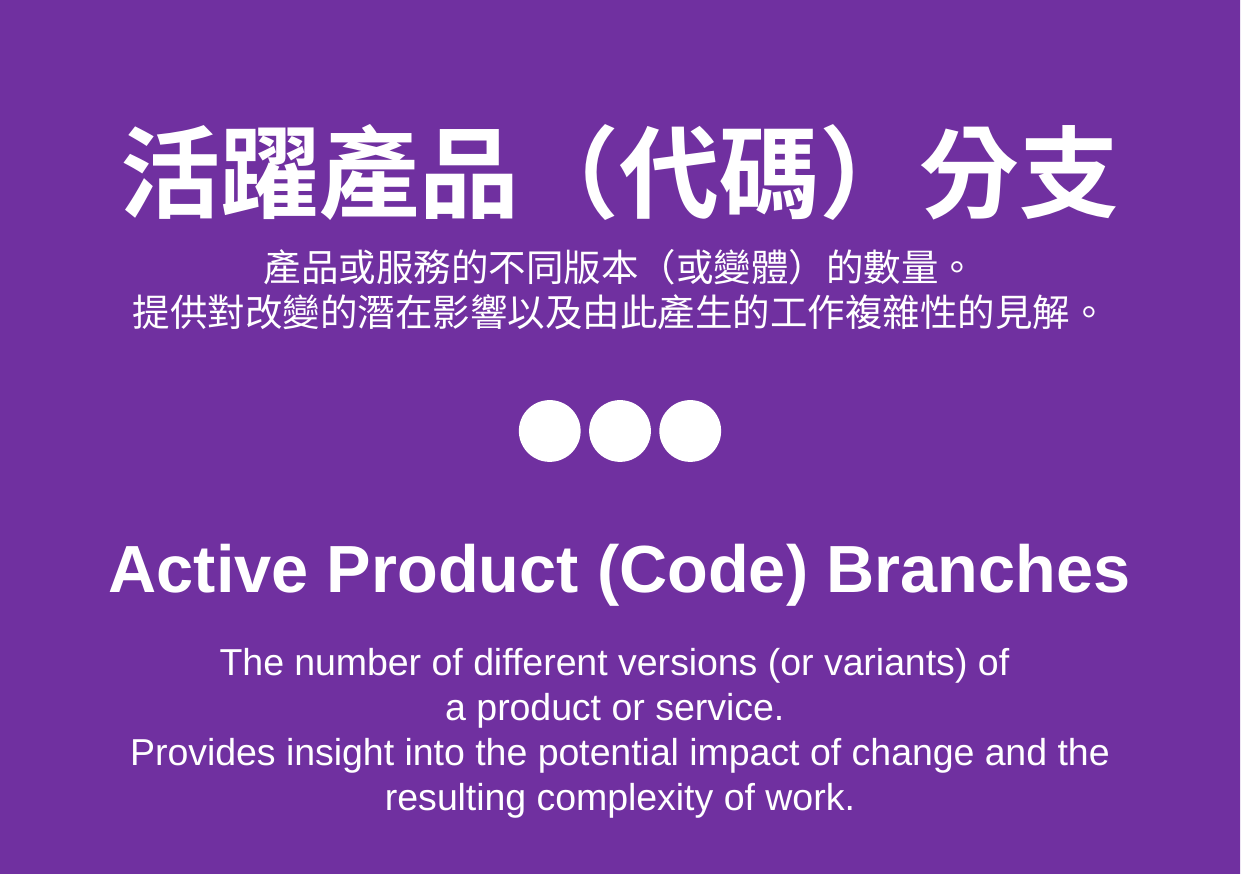

活躍產品（代碼）分支
產品或服務的不同版本（或變體）的數量。
提供對改變的潛在影響以及由此產生的工作複雜性的見解。

Active Product (Code) Branches
The number of different versions (or variants) of
a product or service.
Provides insight into the potential impact of change and the resulting complexity of work.